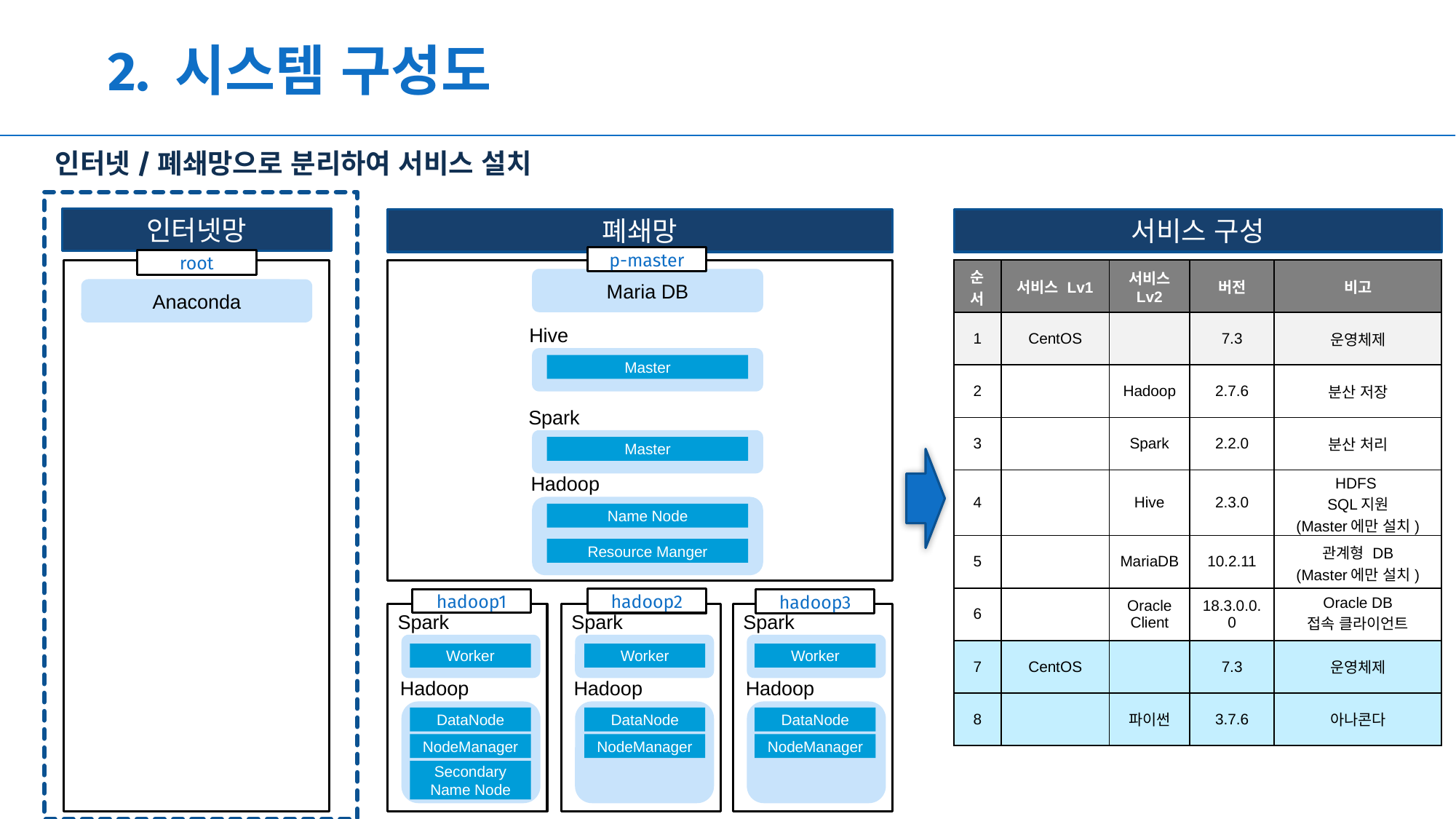

# 2. 시스템 구성도
인터넷/폐쇄망으로 분리하여 서비스 설치

인터넷망
폐쇄망
서비스 구성
p-master
root

| 순서 | 서비스 Lv1 | 서비스 Lv2 | 버전 | 비고 |
| --- | --- | --- | --- | --- |
| 1 | CentOS |  | 7.3 | 운영체제 |
| 2 |  | Hadoop | 2.7.6 | 분산 저장 |
| 3 |  | Spark | 2.2.0 | 분산 처리 |
| 4 |  | Hive | 2.3.0 | HDFS SQL지원 (Master에만 설치) |
| 5 |  | MariaDB | 10.2.11 | 관계형 DB (Master에만 설치) |
| 6 |  | Oracle Client | 18.3.0.0.0 | Oracle DB 접속 클라이언트 |
| 7 | CentOS |  | 7.3 | 운영체제 |
| 8 |  | 파이썬 | 3.7.6 | 아나콘다 |
Maria DB
Anaconda
Hive

Master
Spark

Master

Hadoop

Name Node
Resource Manger
hadoop2
hadoop1
hadoop3

Spark

Spark

Spark

Worker
Worker
Worker
Hadoop
Hadoop
Hadoop

DataNode
DataNode
DataNode
NodeManager
NodeManager
NodeManager
Secondary Name Node